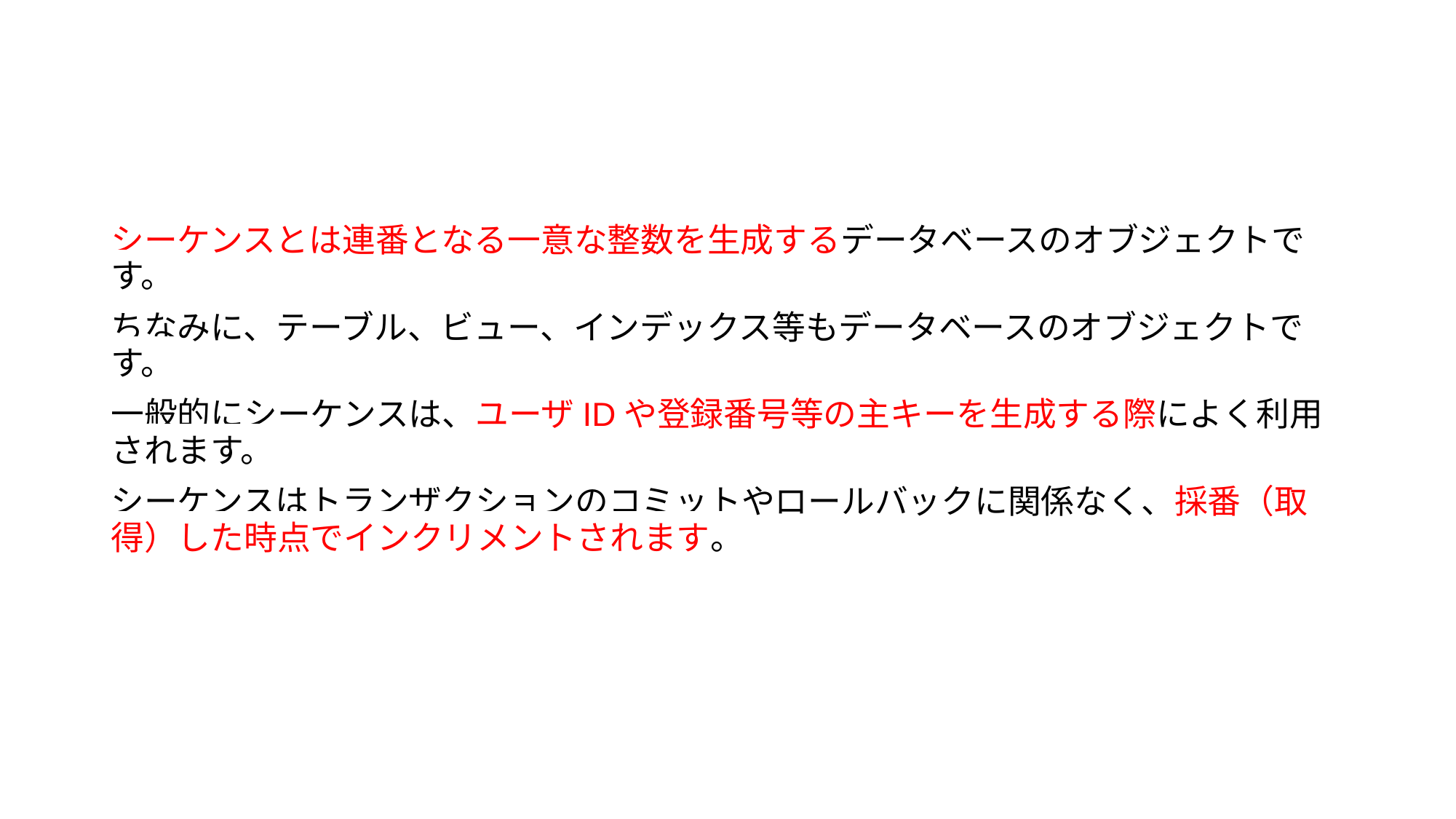

#
シーケンスとは連番となる一意な整数を生成するデータベースのオブジェクトです。
ちなみに、テーブル、ビュー、インデックス等もデータベースのオブジェクトです。
一般的にシーケンスは、ユーザIDや登録番号等の主キーを生成する際によく利用されます。
シーケンスはトランザクションのコミットやロールバックに関係なく、採番（取得）した時点でインクリメントされます。